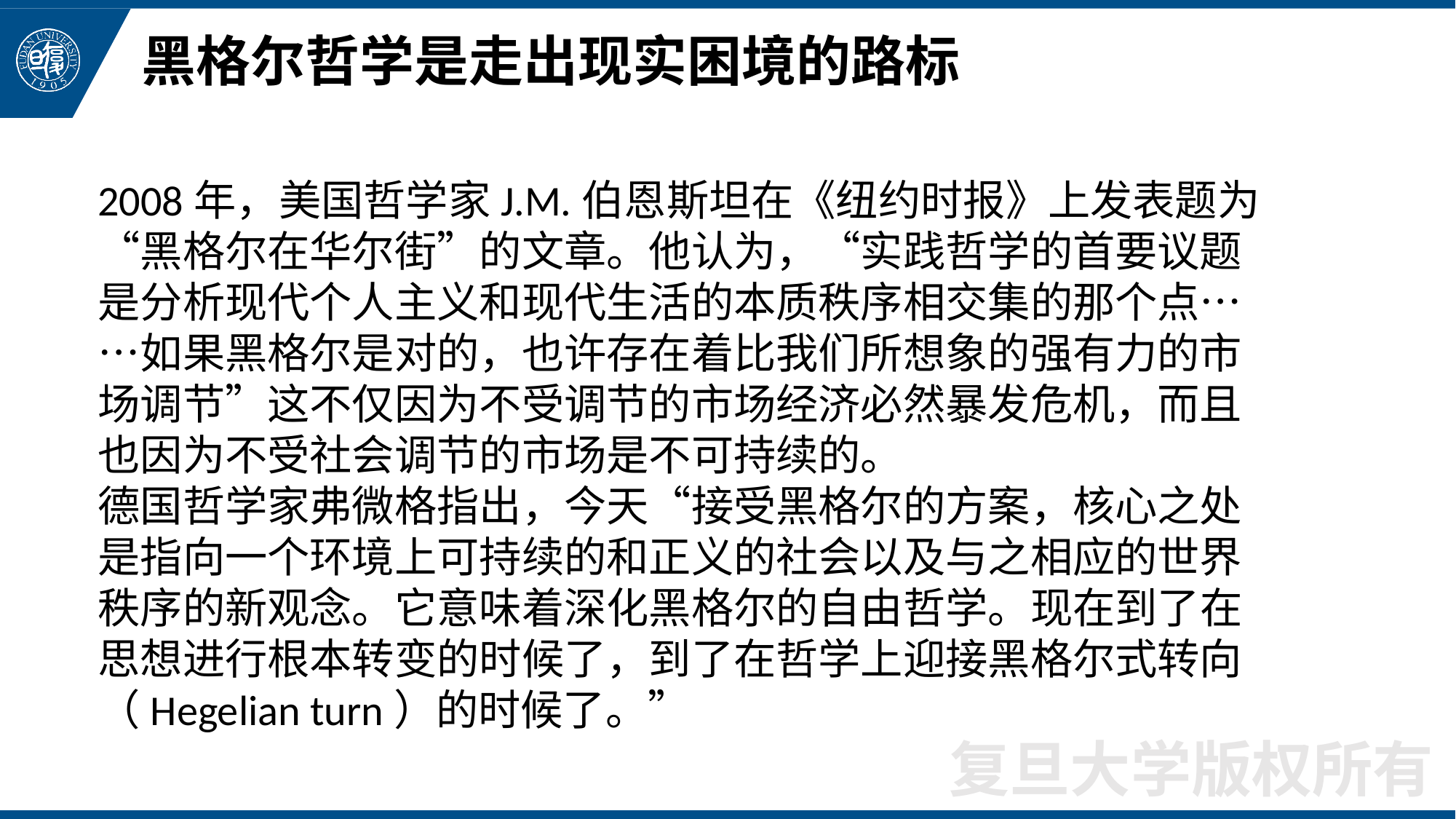

# 黑格尔哲学是走出现实困境的路标
2008年，美国哲学家J.M.伯恩斯坦在《纽约时报》上发表题为“黑格尔在华尔街”的文章。他认为，“实践哲学的首要议题是分析现代个人主义和现代生活的本质秩序相交集的那个点……如果黑格尔是对的，也许存在着比我们所想象的强有力的市场调节”这不仅因为不受调节的市场经济必然暴发危机，而且也因为不受社会调节的市场是不可持续的。
德国哲学家弗微格指出，今天“接受黑格尔的方案，核心之处是指向一个环境上可持续的和正义的社会以及与之相应的世界秩序的新观念。它意味着深化黑格尔的自由哲学。现在到了在思想进行根本转变的时候了，到了在哲学上迎接黑格尔式转向（Hegelian turn）的时候了。”